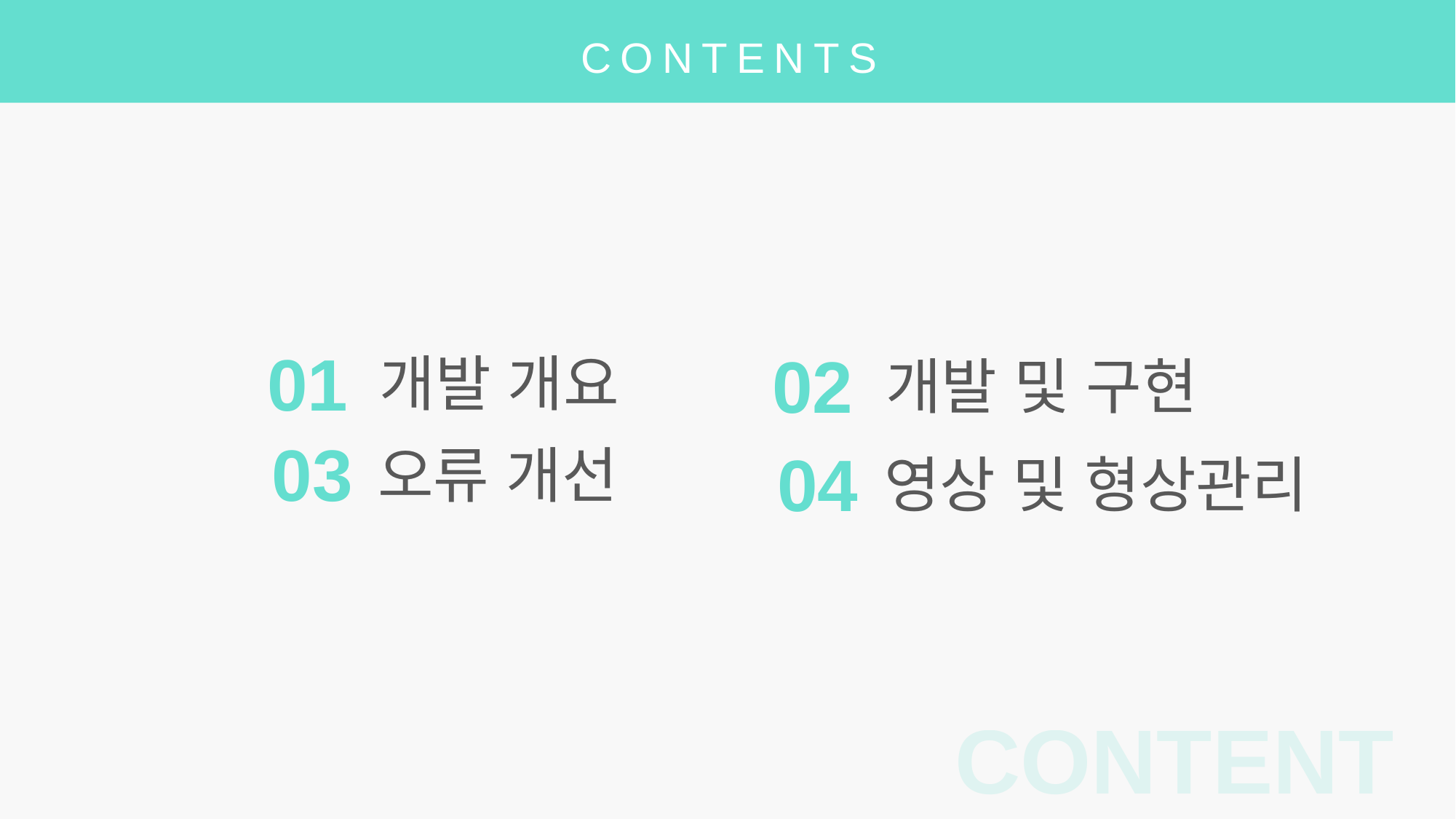

CONTENTS
01
개발 개요
02
개발 및 구현
03
오류 개선
04
영상 및 형상관리
CONTENTS